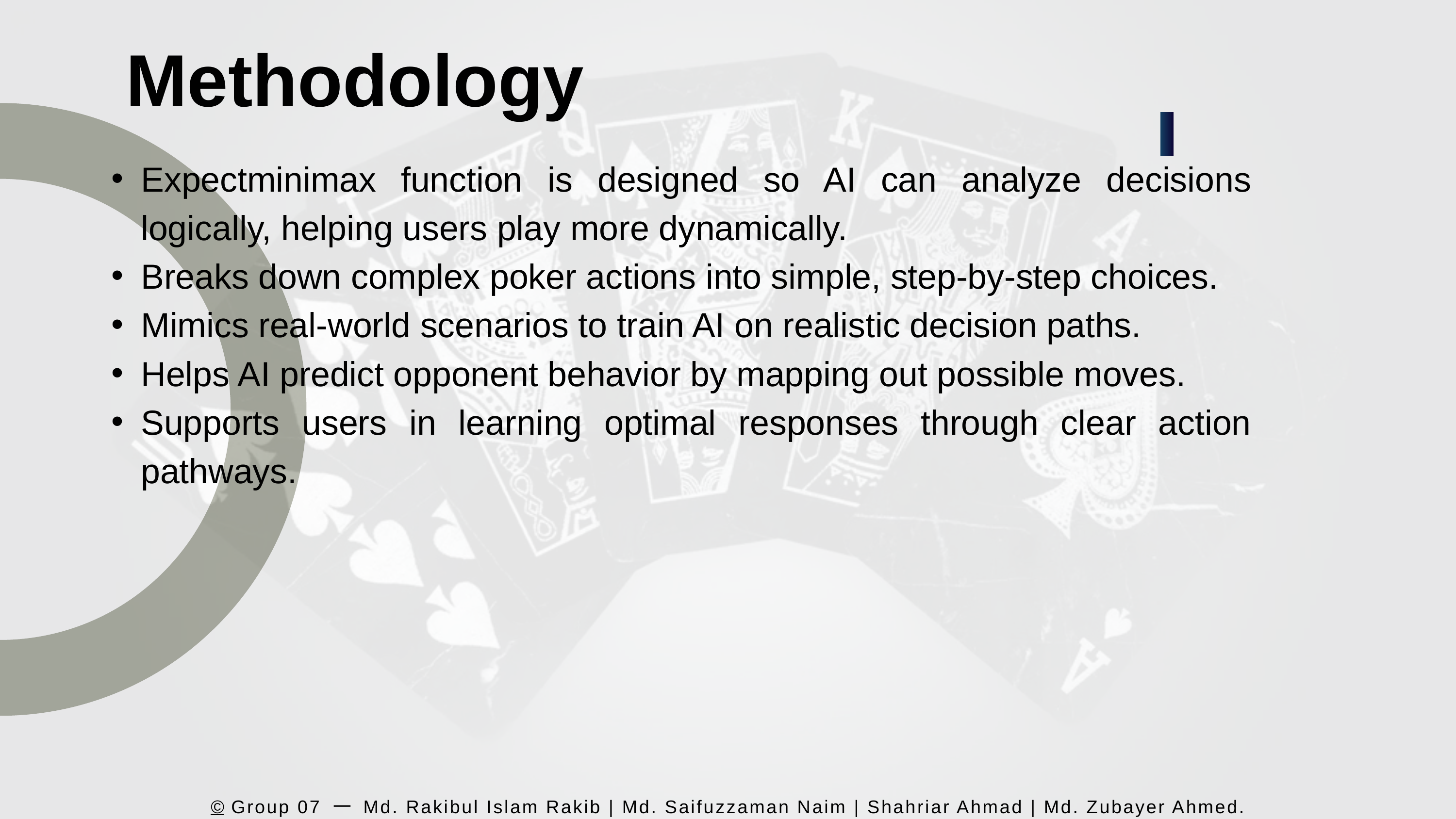

Methodology

Expectminimax function is designed so AI can analyze decisions logically, helping users play more dynamically.
Breaks down complex poker actions into simple, step-by-step choices.
Mimics real-world scenarios to train AI on realistic decision paths.
Helps AI predict opponent behavior by mapping out possible moves.
Supports users in learning optimal responses through clear action pathways.

©️ Group 07 一 Md. Rakibul Islam Rakib | Md. Saifuzzaman Naim | Shahriar Ahmad | Md. Zubayer Ahmed.